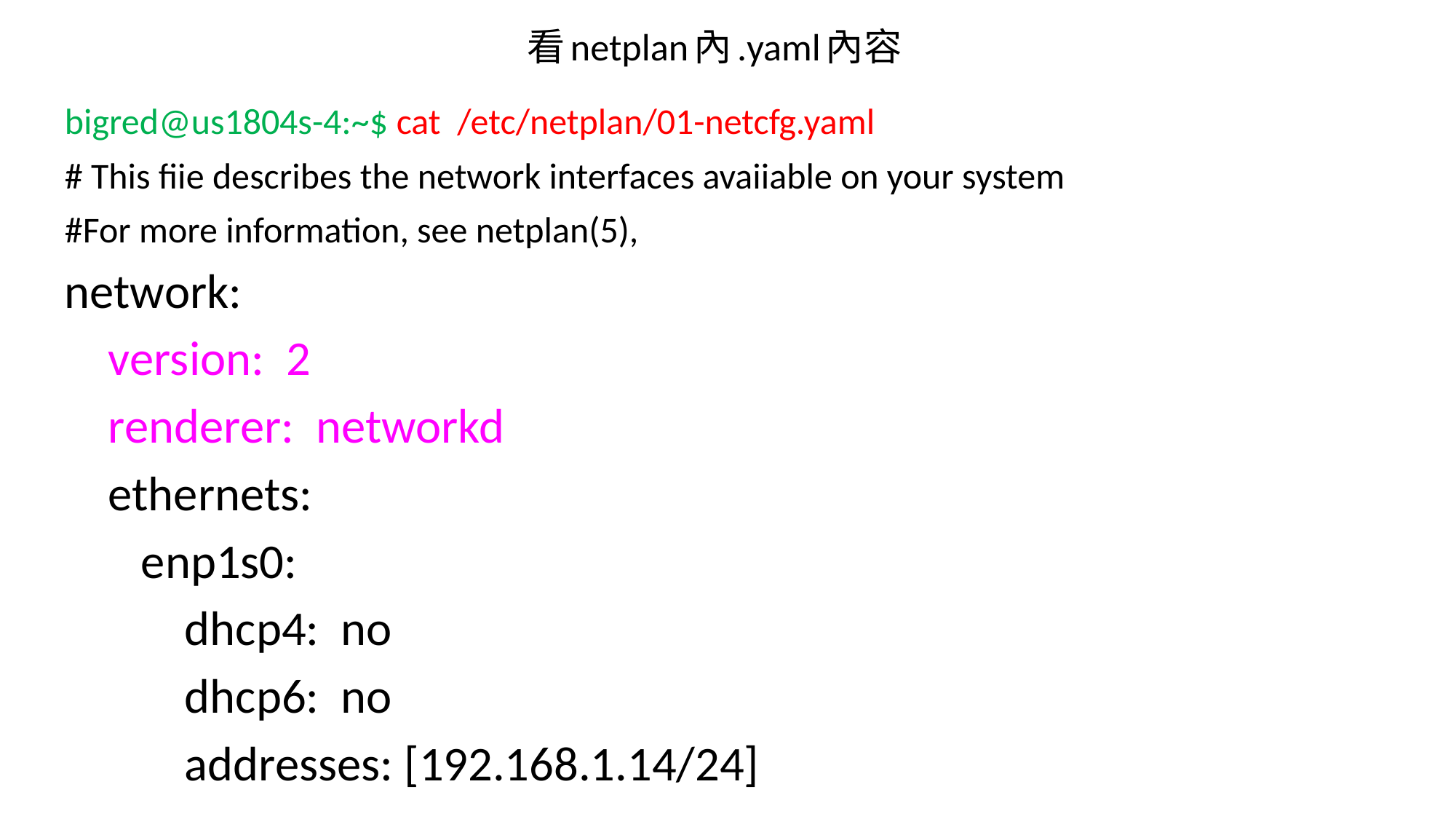

# 看netplan內.yaml內容
bigred@us1804s-4:~$ cat  /etc/netplan/01-netcfg.yaml
# This fiie describes the network interfaces avaiiable on your system
#For more information, see netplan(5),
network:
    version:  2
    renderer:  networkd
    ethernets:
       enp1s0:
           dhcp4:  no
           dhcp6:  no
           addresses: [192.168.1.14/24]